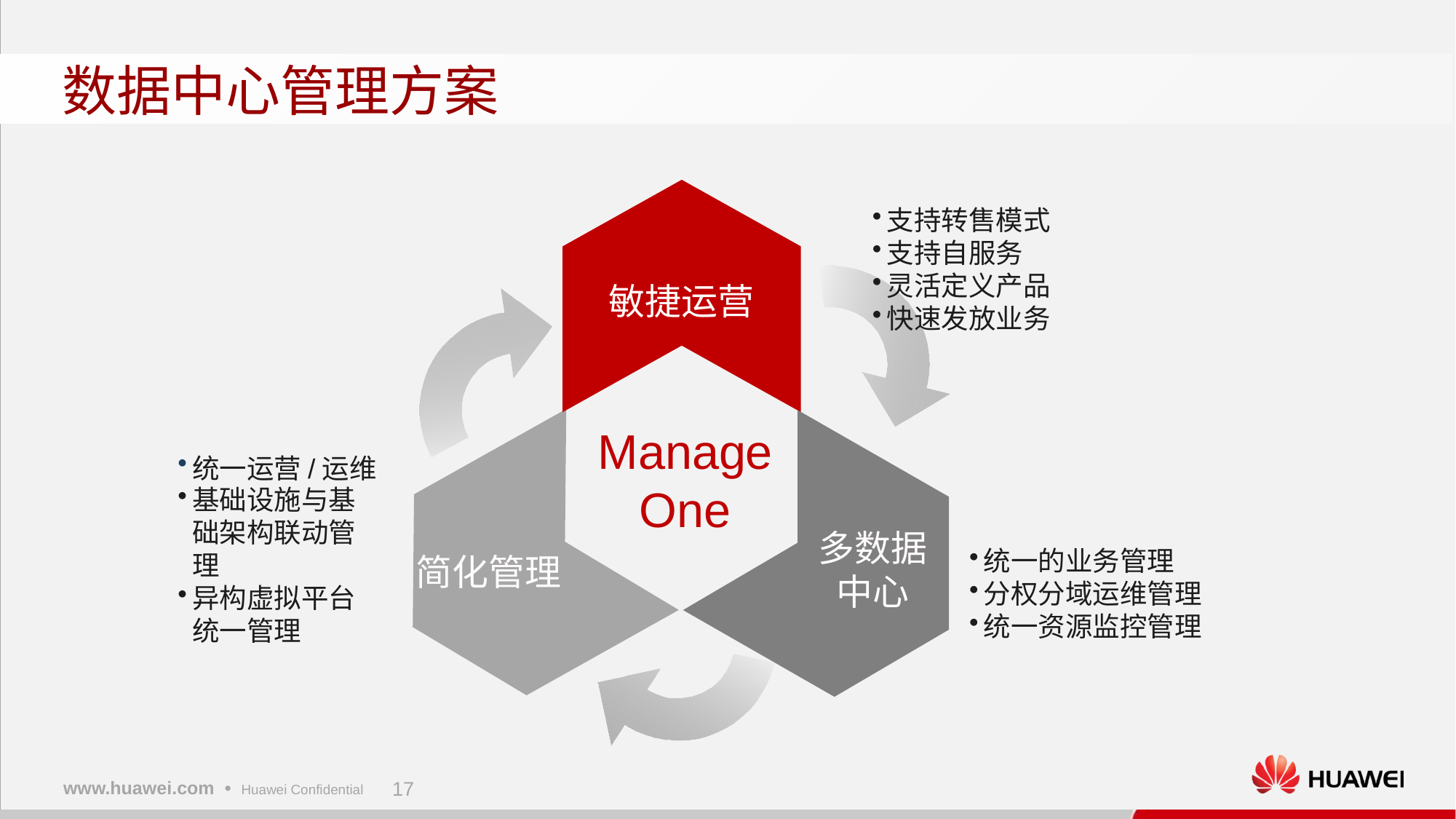

# 数据中心管理方案

支持转售模式
支持自服务
灵活定义产品
快速发放业务

敏捷运营

Manage
One

统一运营/运维
基础设施与基础架构联动管理
异构虚拟平台统一管理

多数据中心

统一的业务管理
分权分域运维管理
统一资源监控管理

简化管理